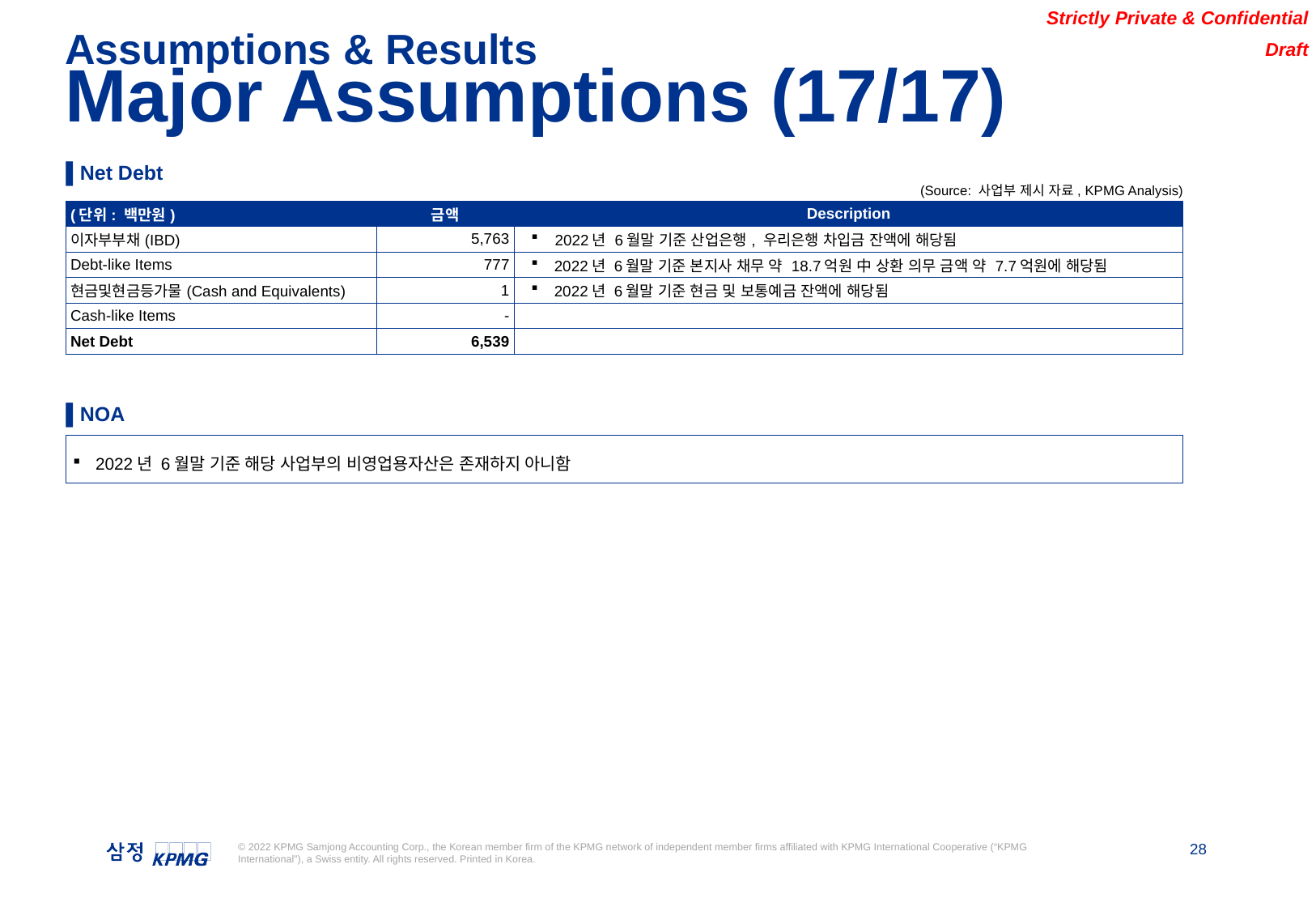

Assumptions & Results
Major Assumptions (17/17)
▌Net Debt
(Source: 사업부 제시 자료, KPMG Analysis)
| (단위: 백만원) | 금액 | Description |
| --- | --- | --- |
| 이자부부채(IBD) | 5,763 | 2022년 6월말 기준 산업은행, 우리은행 차입금 잔액에 해당됨 |
| Debt-like Items | 777 | 2022년 6월말 기준 본지사 채무 약 18.7억원 中 상환 의무 금액 약 7.7억원에 해당됨 |
| 현금및현금등가물(Cash and Equivalents) | 1 | 2022년 6월말 기준 현금 및 보통예금 잔액에 해당됨 |
| Cash-like Items | - |  |
| Net Debt | 6,539 |  |
▌NOA
Dd
2022년 6월말 기준 해당 사업부의 비영업용자산은 존재하지 아니함